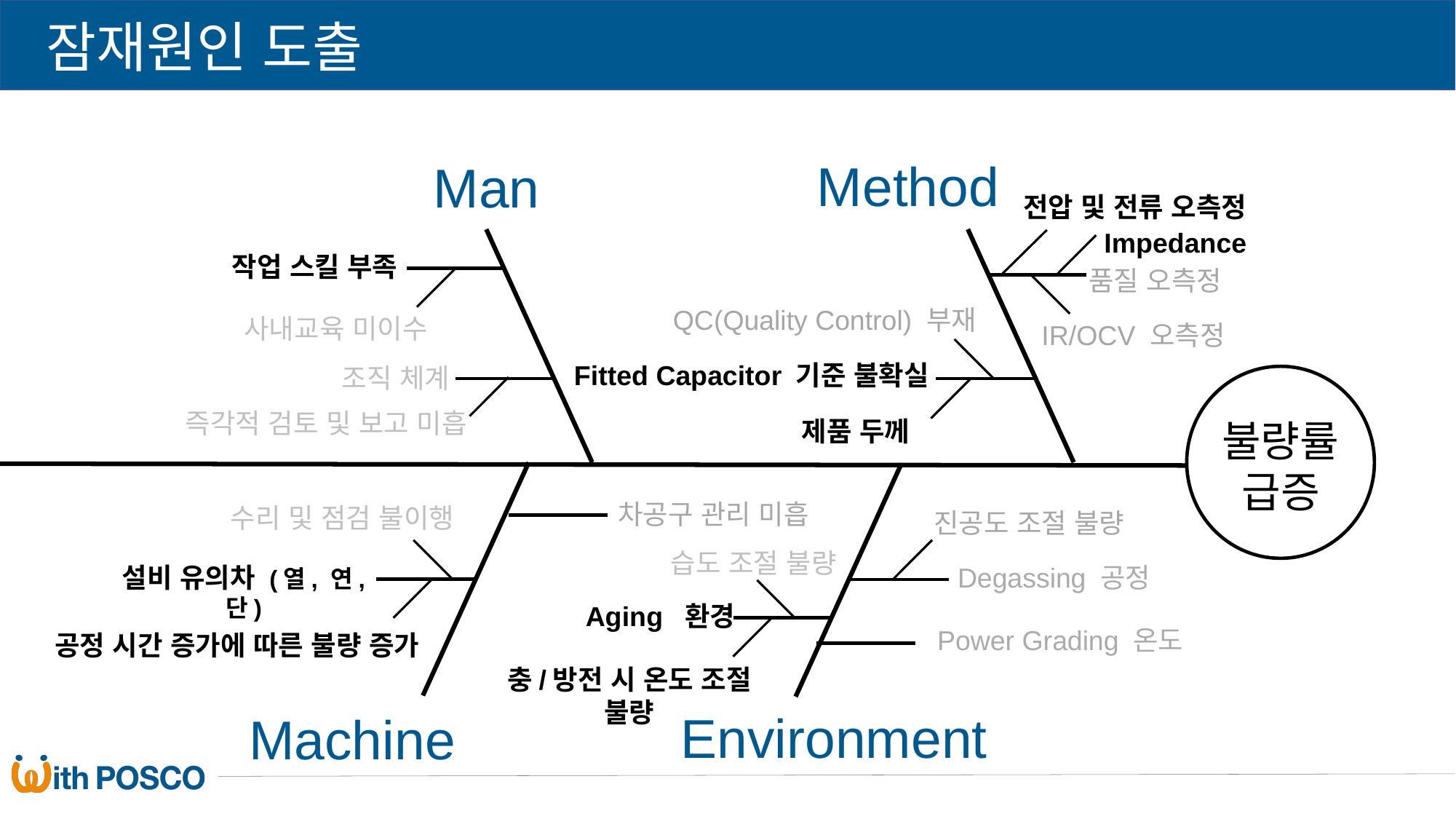

잠재원인 도출
Method
Man
전압 및 전류 오측정
Impedance
작업 스킬 부족
사내교육 미이수
조직 체계
즉각적 검토 및 보고 미흡
품질 오측정
QC(Quality Control) 부재
IR/OCV 오측정
Fitted Capacitor 기준 불확실

불량률
급증
제품 두께
차공구 관리 미흡
수리 및 점검 불이행
설비 유의차 (열, 연, 단)
공정 시간 증가에 따른 불량 증가
진공도 조절 불량
습도 조절 불량
Degassing 공정
Aging  환경
Power Grading 온도
충/방전 시 온도 조절 불량
Environment
Machine